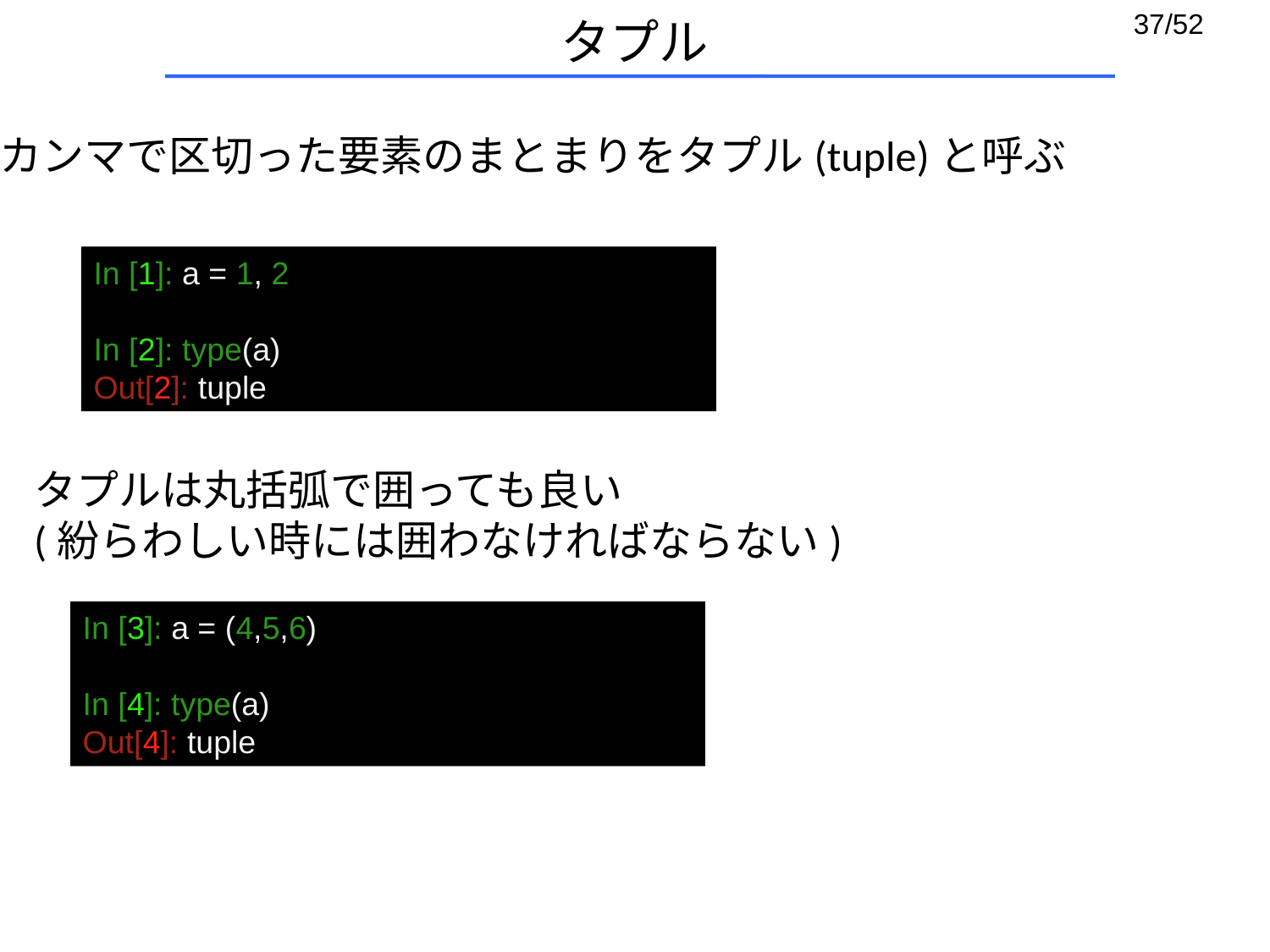

# タプル
カンマで区切った要素のまとまりをタプル(tuple)と呼ぶ
In [1]: a = 1, 2

In [2]: type(a)
Out[2]: tuple
タプルは丸括弧で囲っても良い
(紛らわしい時には囲わなければならない)
In [3]: a = (4,5,6)

In [4]: type(a)
Out[4]: tuple